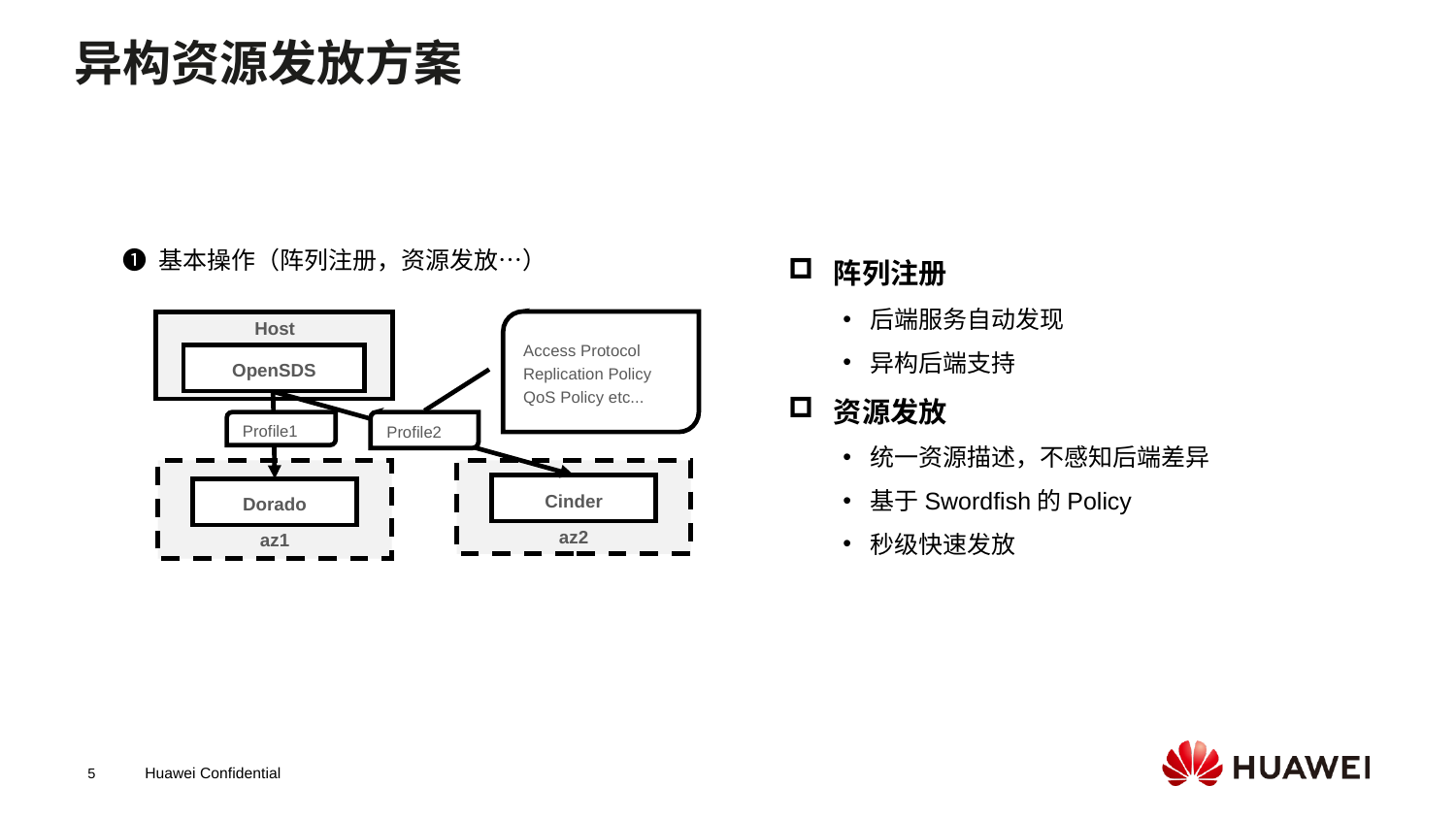

# 异构资源发放方案
阵列注册
后端服务自动发现
异构后端支持
资源发放
统一资源描述，不感知后端差异
基于Swordfish的Policy
秒级快速发放
❶ 基本操作（阵列注册，资源发放…）
Host
Access Protocol Replication Policy QoS Policy etc...
OpenSDS
OpenSDS
Profile1
Profile2

Cinder
Dorado
az2
az1
5